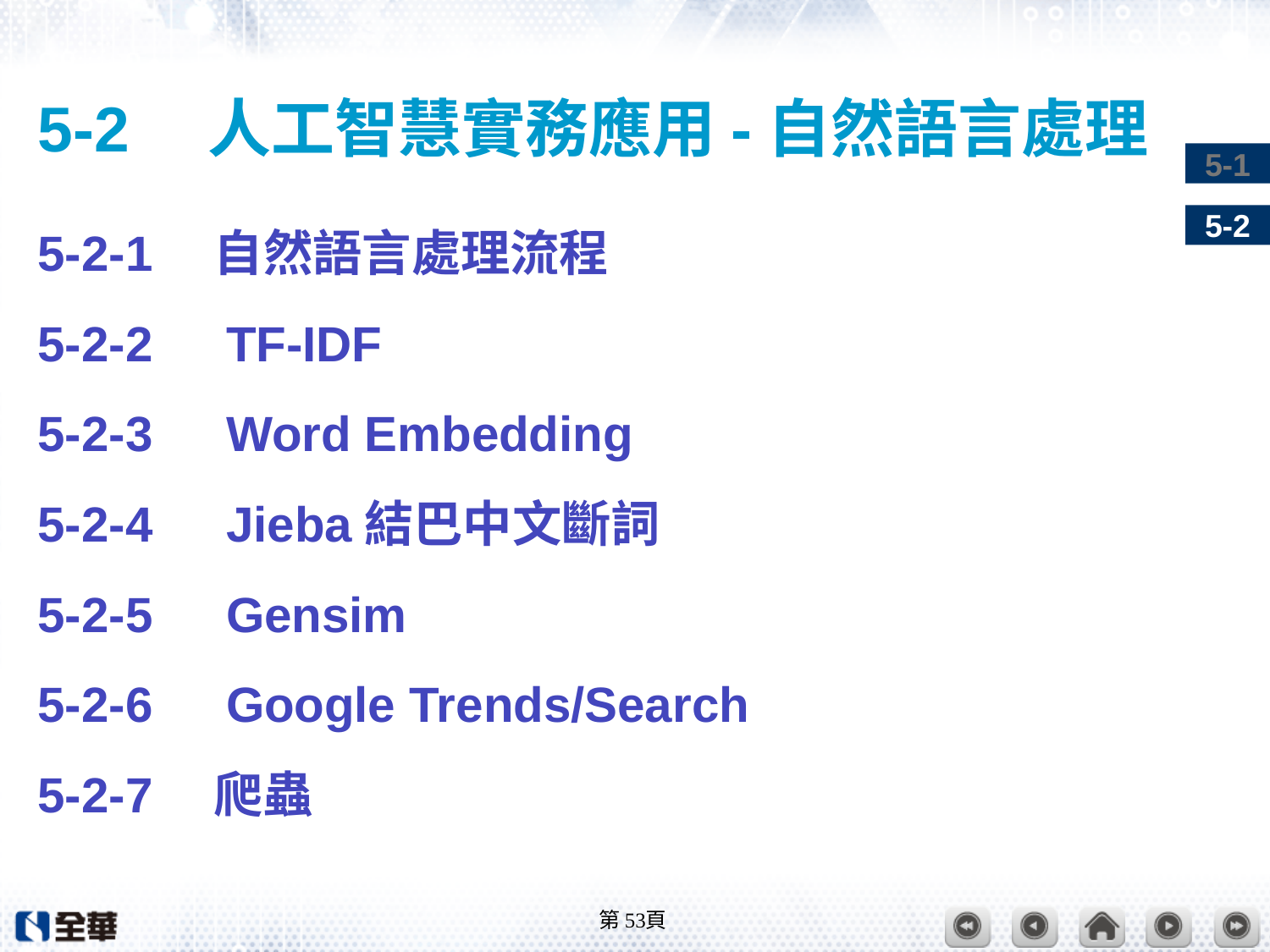

# 5-2　人工智慧實務應用-自然語言處理
5-2-1　自然語言處理流程
5-2-2　TF-IDF
5-2-3　Word Embedding
5-2-4　Jieba結巴中文斷詞
5-2-5　Gensim
5-2-6　Google Trends/Search
5-2-7　爬蟲